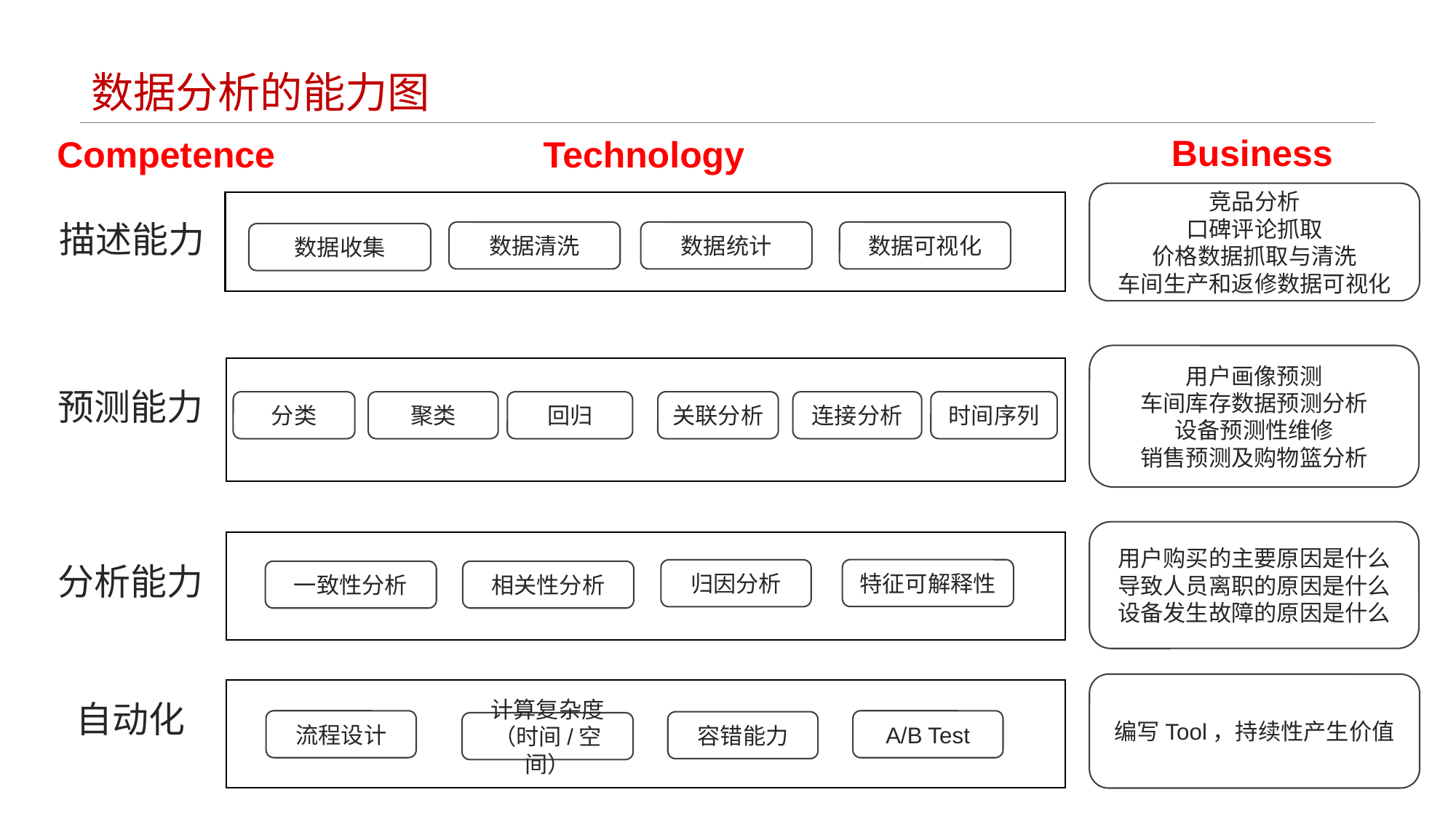

# 数据分析的能力图
Business
Competence
Technology
竞品分析
口碑评论抓取
价格数据抓取与清洗
车间生产和返修数据可视化

描述能力
数据清洗
数据统计
数据可视化
数据收集
用户画像预测
车间库存数据预测分析
设备预测性维修
销售预测及购物篮分析

预测能力
分类
聚类
回归
关联分析
连接分析
时间序列
用户购买的主要原因是什么
导致人员离职的原因是什么
设备发生故障的原因是什么

分析能力
特征可解释性
归因分析
一致性分析
相关性分析
编写Tool，持续性产生价值

自动化
流程设计
A/B Test
容错能力
计算复杂度（时间/空间）